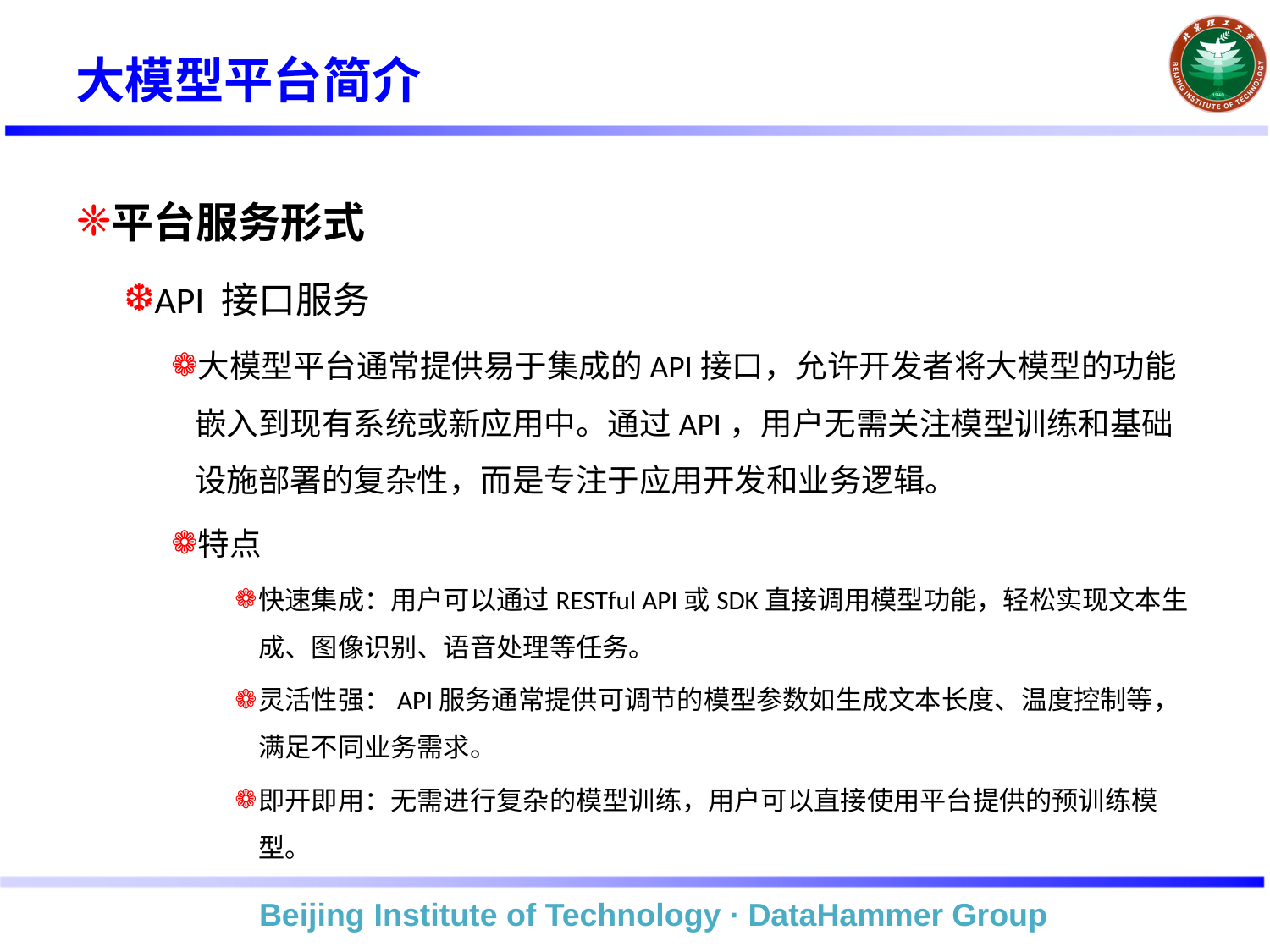

# 大模型平台简介
平台服务形式
API 接口服务
大模型平台通常提供易于集成的API接口，允许开发者将大模型的功能嵌入到现有系统或新应用中。通过API，用户无需关注模型训练和基础设施部署的复杂性，而是专注于应用开发和业务逻辑。
特点
快速集成：用户可以通过RESTful API或SDK直接调用模型功能，轻松实现文本生成、图像识别、语音处理等任务。
灵活性强：API服务通常提供可调节的模型参数如生成文本长度、温度控制等，满足不同业务需求。
即开即用：无需进行复杂的模型训练，用户可以直接使用平台提供的预训练模型。